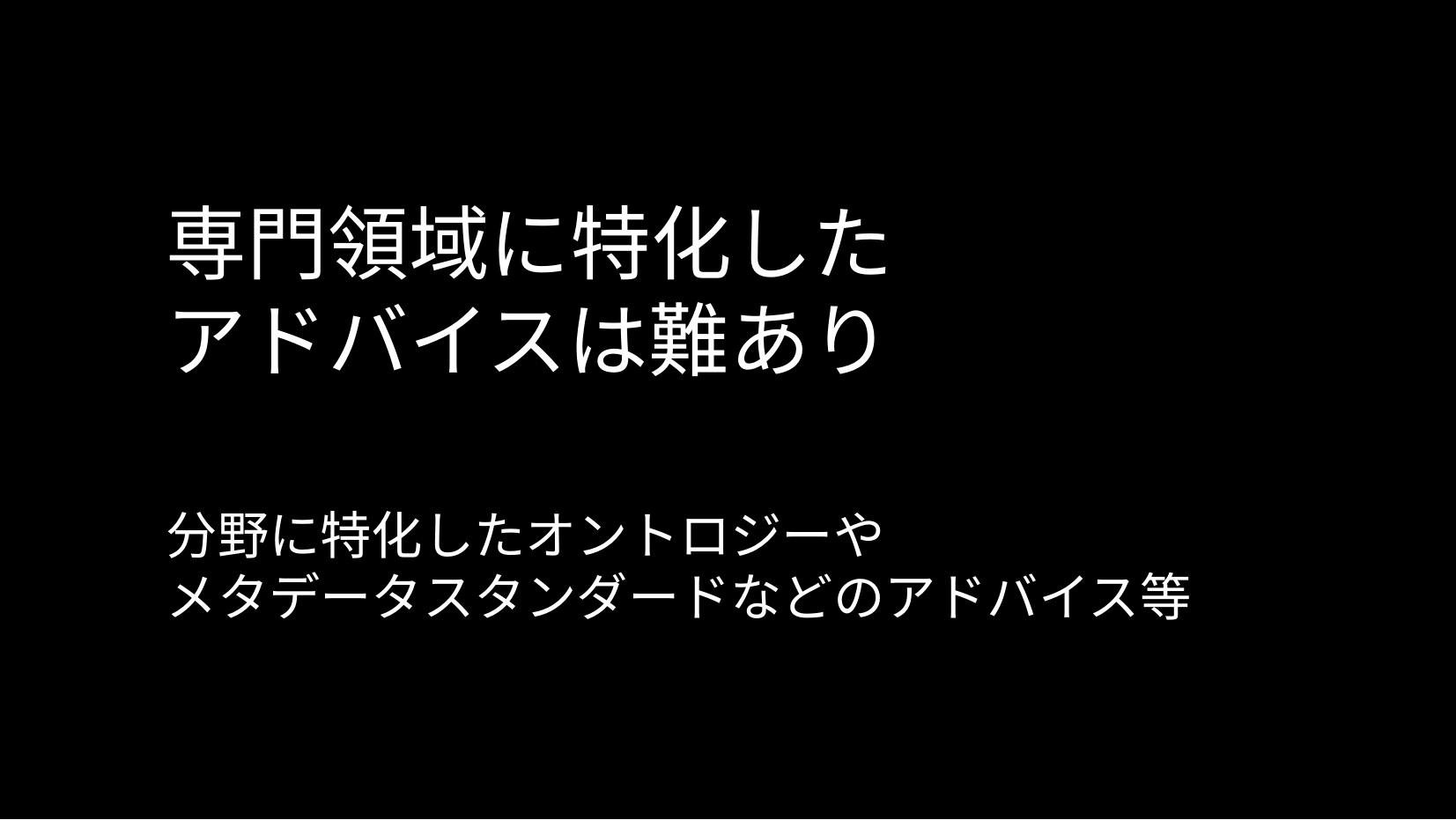

専門領域に特化した
アドバイスは難あり
分野に特化したオントロジーや
メタデータスタンダードなどのアドバイス等